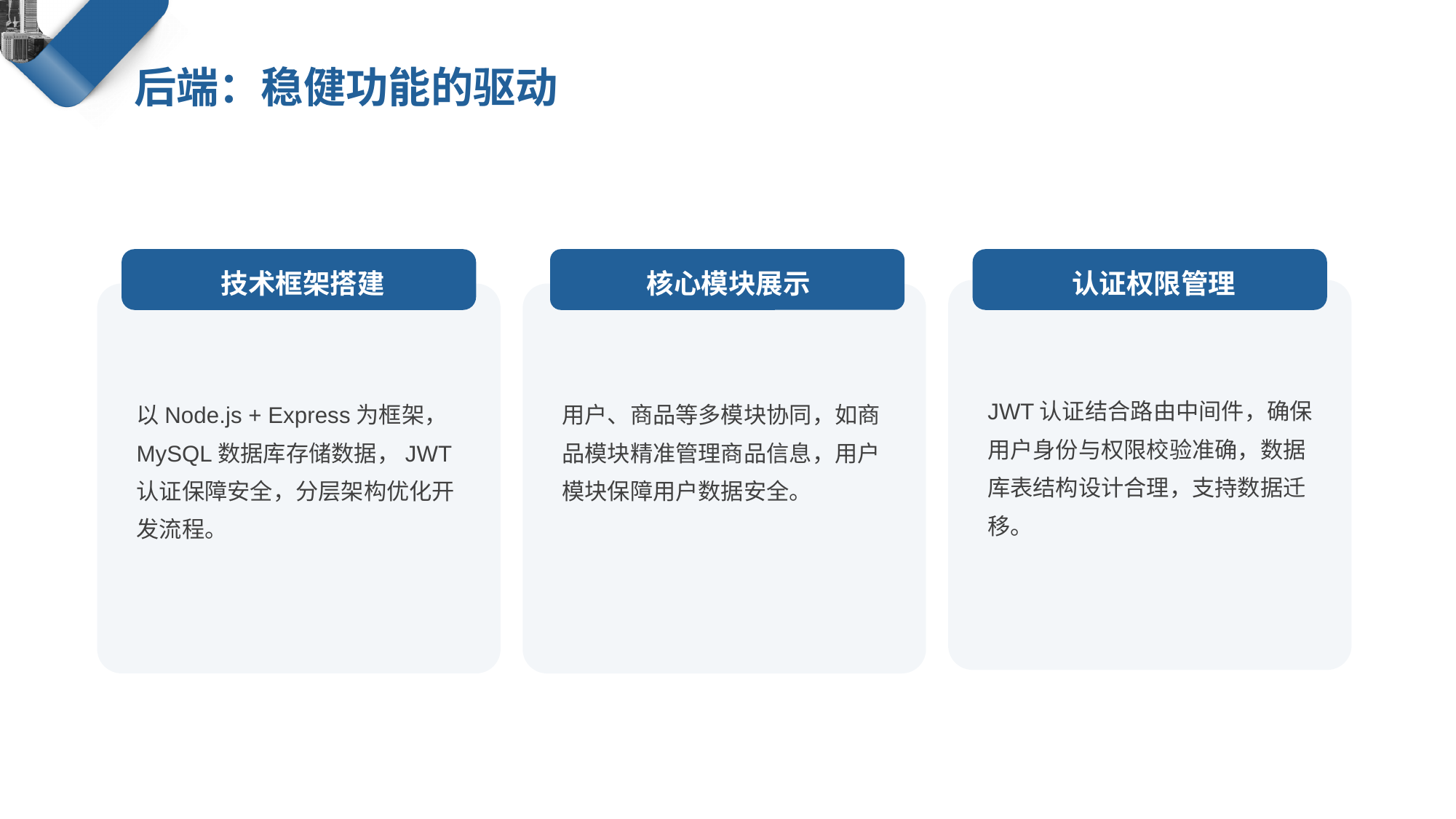

后端：稳健功能的驱动
技术框架搭建
核心模块展示
认证权限管理

JWT认证结合路由中间件，确保用户身份与权限校验准确，数据库表结构设计合理，支持数据迁移。
以Node.js + Express为框架，MySQL数据库存储数据，JWT认证保障安全，分层架构优化开发流程。
用户、商品等多模块协同，如商品模块精准管理商品信息，用户模块保障用户数据安全。